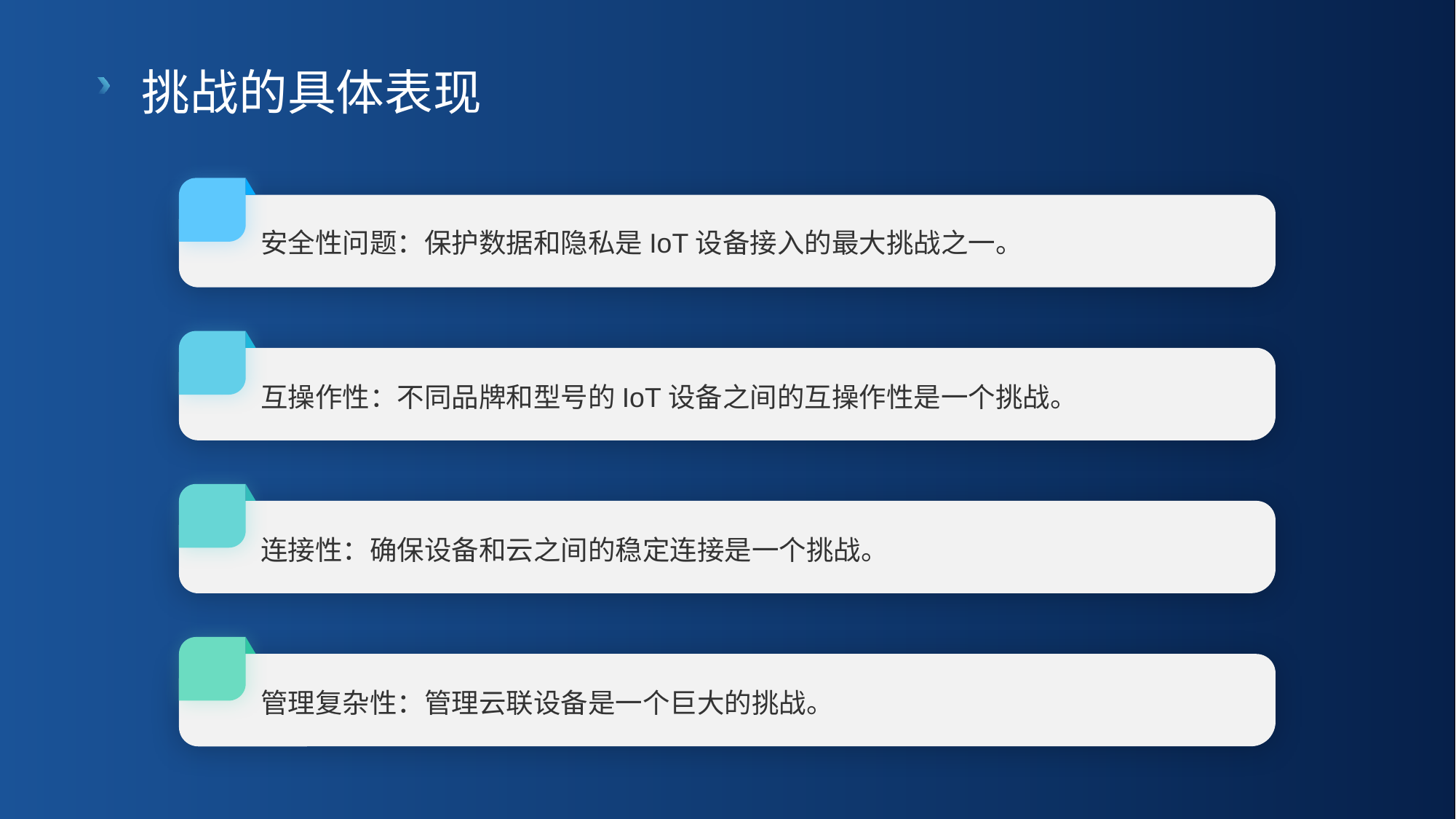

挑战的具体表现

安全性问题：保护数据和隐私是IoT设备接入的最大挑战之一。

互操作性：不同品牌和型号的IoT设备之间的互操作性是一个挑战。

连接性：确保设备和云之间的稳定连接是一个挑战。

管理复杂性：管理云联设备是一个巨大的挑战。